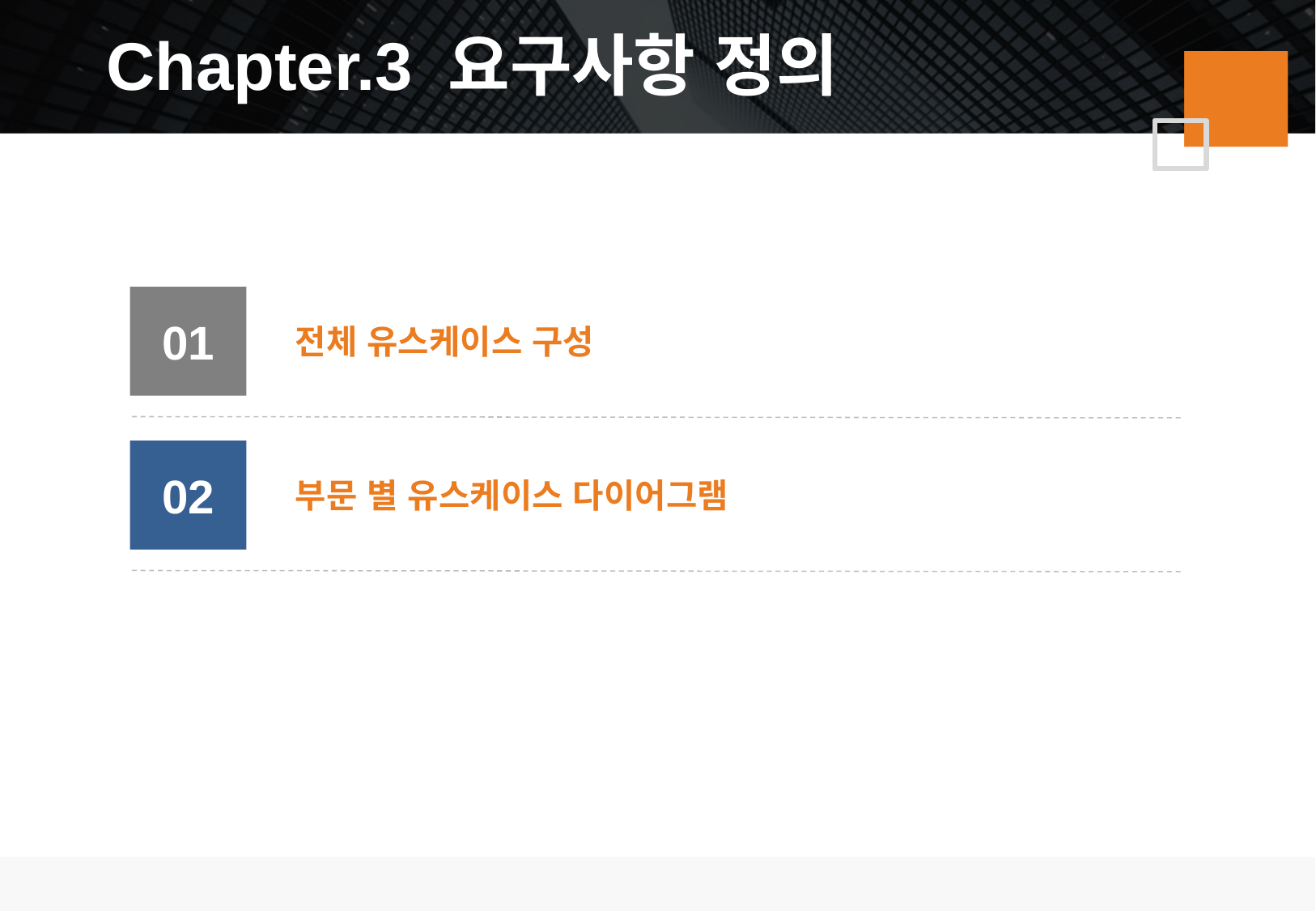

Chapter.3 요구사항 정의
01
전체 유스케이스 구성
02
부문 별 유스케이스 다이어그램